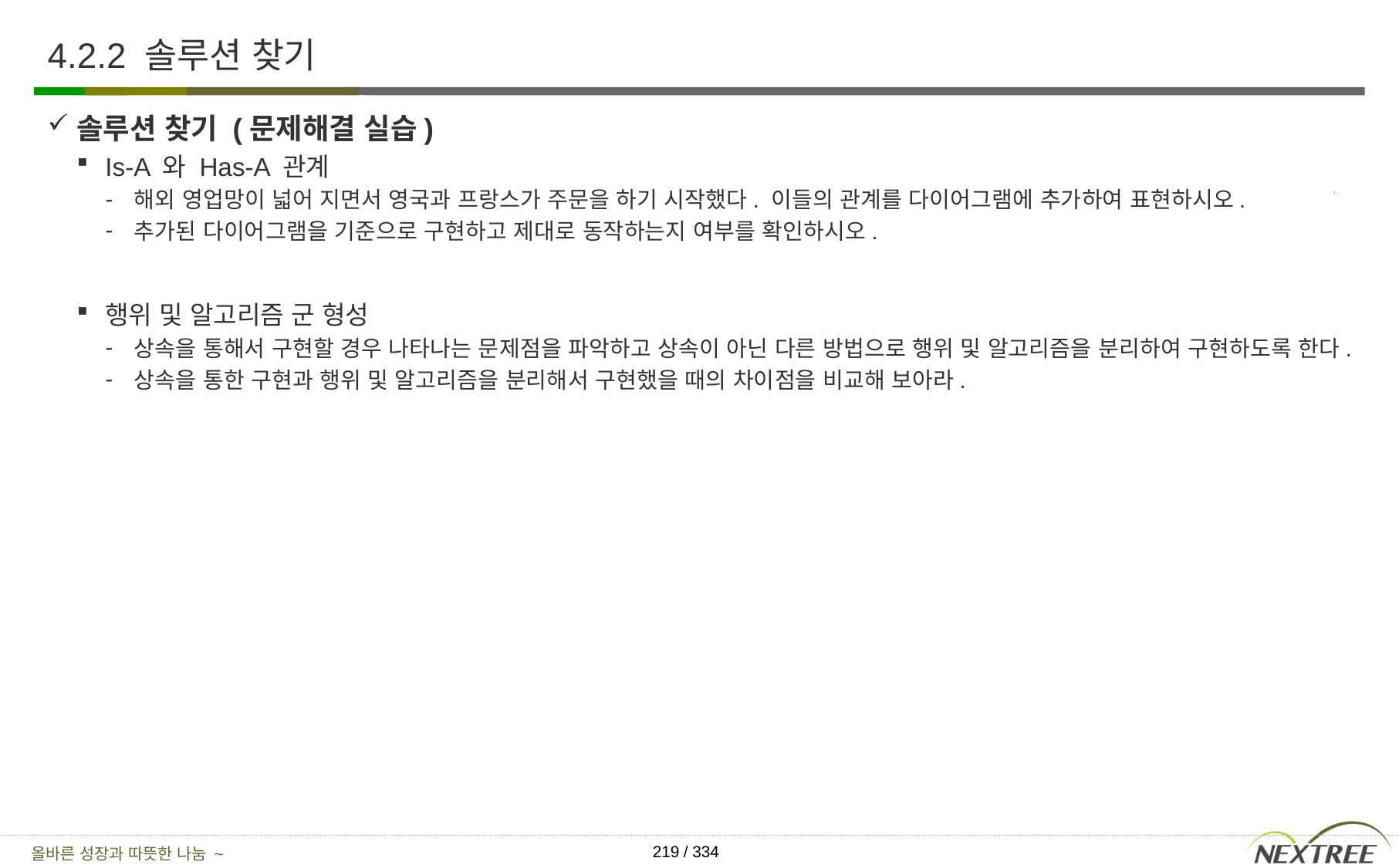

# 4.2.2 솔루션 찾기
솔루션 찾기 (문제해결 실습)
Is-A 와 Has-A 관계
해외 영업망이 넓어 지면서 영국과 프랑스가 주문을 하기 시작했다. 이들의 관계를 다이어그램에 추가하여 표현하시오.
추가된 다이어그램을 기준으로 구현하고 제대로 동작하는지 여부를 확인하시오.

행위 및 알고리즘 군 형성
상속을 통해서 구현할 경우 나타나는 문제점을 파악하고 상속이 아닌 다른 방법으로 행위 및 알고리즘을 분리하여 구현하도록 한다.
상속을 통한 구현과 행위 및 알고리즘을 분리해서 구현했을 때의 차이점을 비교해 보아라.